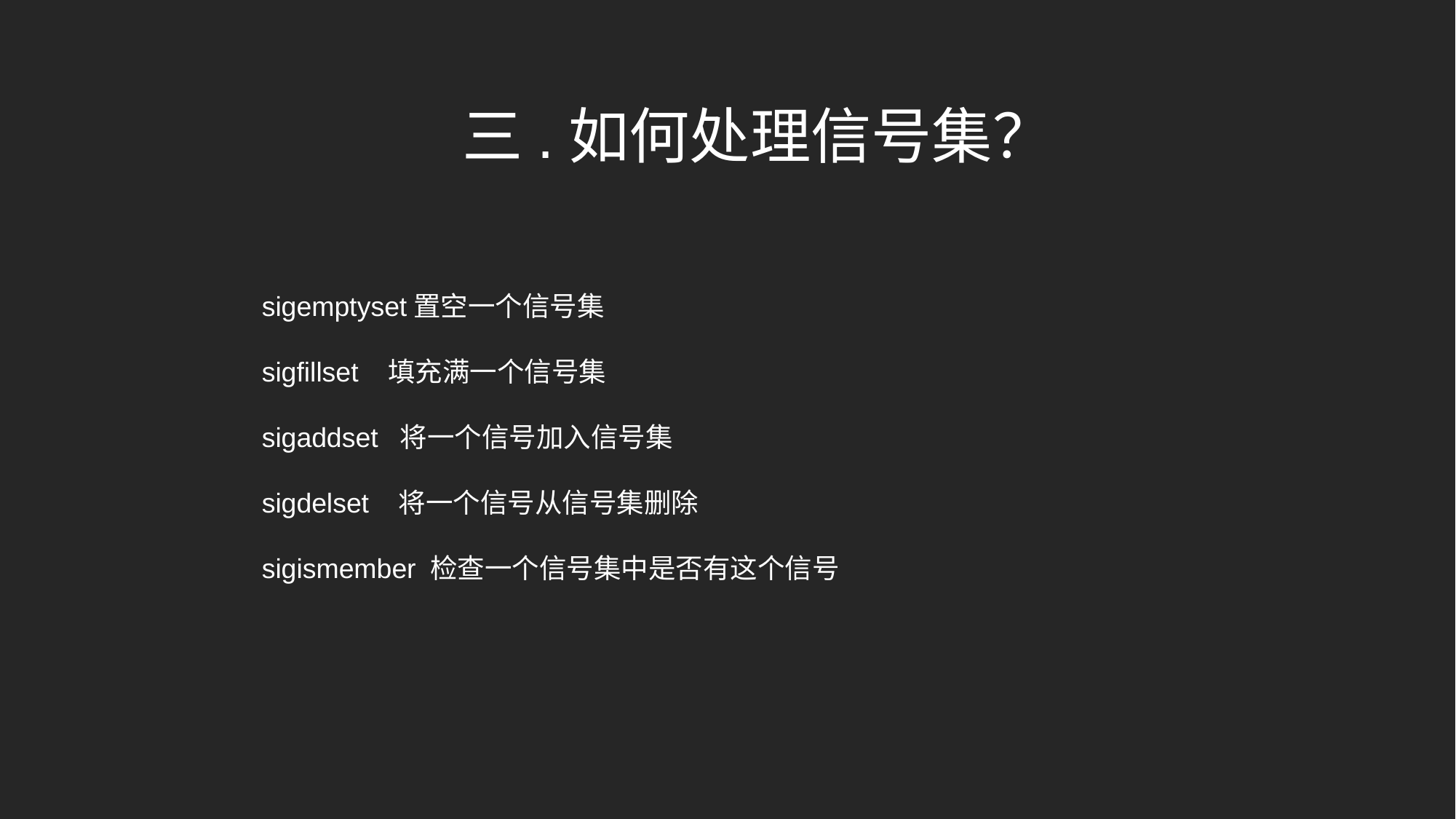

三.如何处理信号集？

sigemptyset置空一个信号集

sigfillset   填充满一个信号集

sigaddset  将一个信号加入信号集

sigdelset   将一个信号从信号集删除

sigismember 检查一个信号集中是否有这个信号